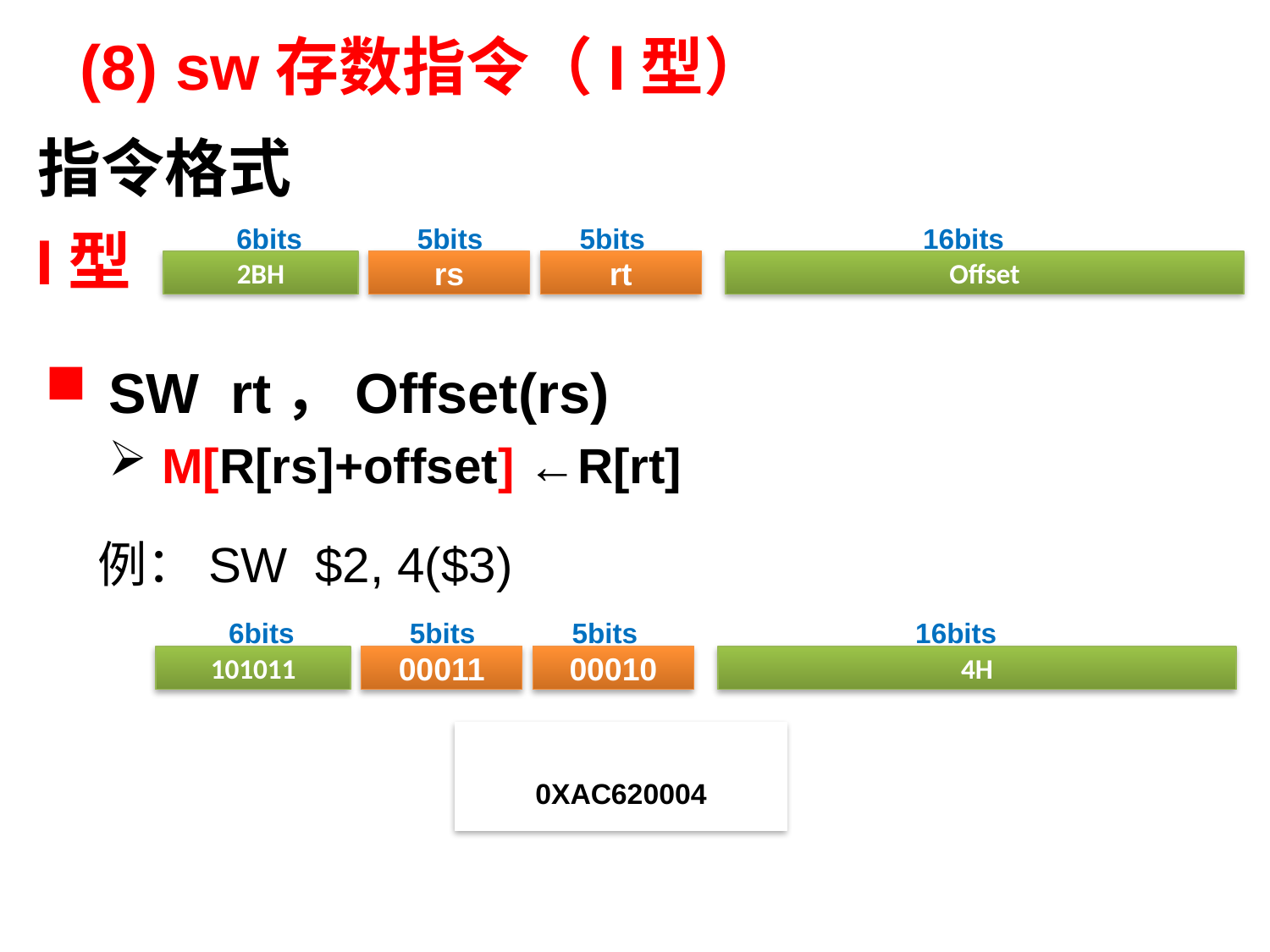

# (8) sw存数指令（I型）
指令格式
6bits
5bits
5bits
16bits
2BH
rs
rt
Offset
I型
SW  rt，Offset(rs)
 M[R[rs]+offset] ←R[rt]
例：SW  $2, 4($3)
6bits
5bits
5bits
16bits
101011
00011
00010
4H
0XAC620004